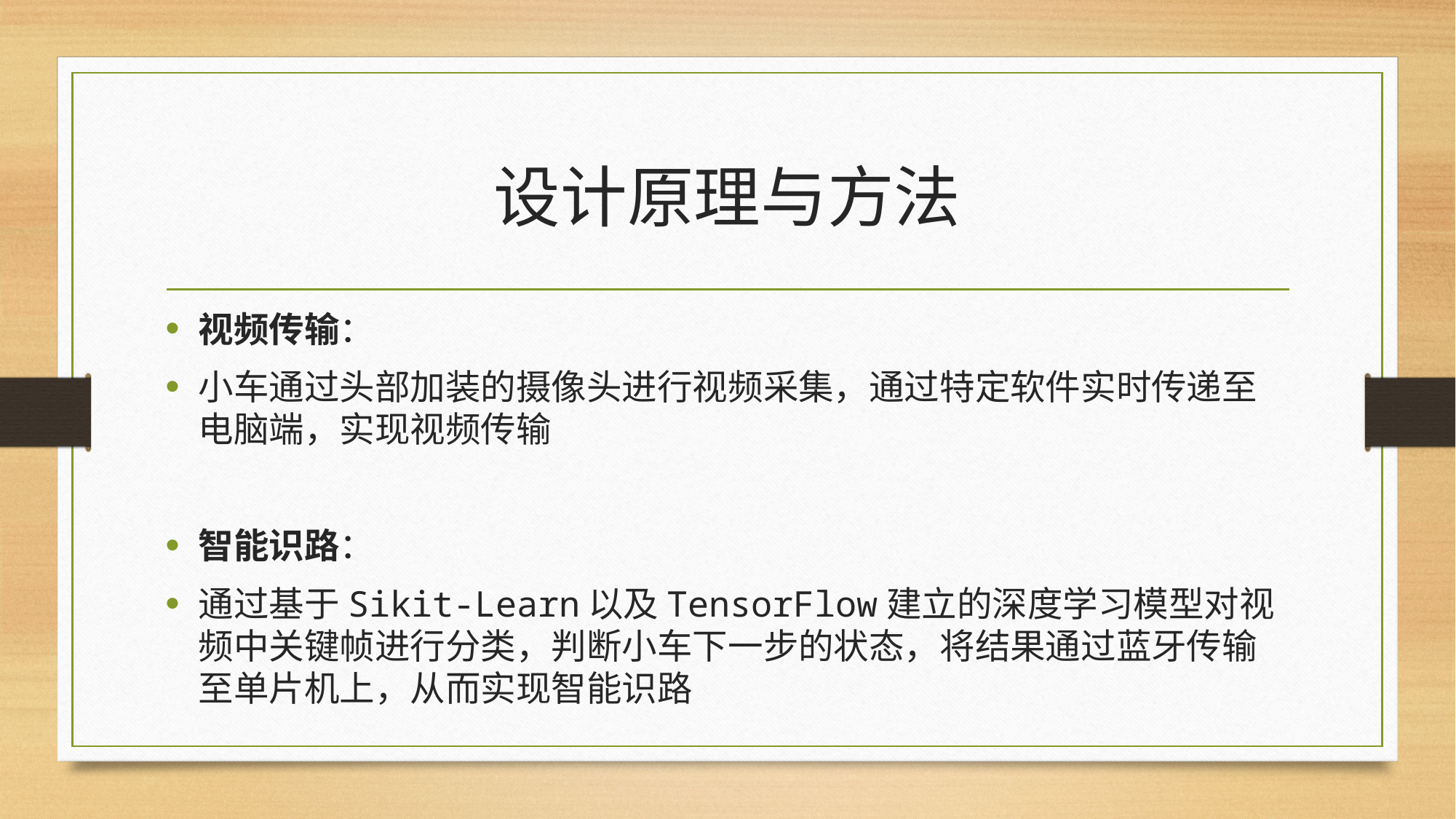

# 设计原理与方法
视频传输：
小车通过头部加装的摄像头进行视频采集，通过特定软件实时传递至电脑端，实现视频传输

智能识路：
通过基于Sikit-Learn以及TensorFlow建立的深度学习模型对视频中关键帧进行分类，判断小车下一步的状态，将结果通过蓝牙传输至单片机上，从而实现智能识路